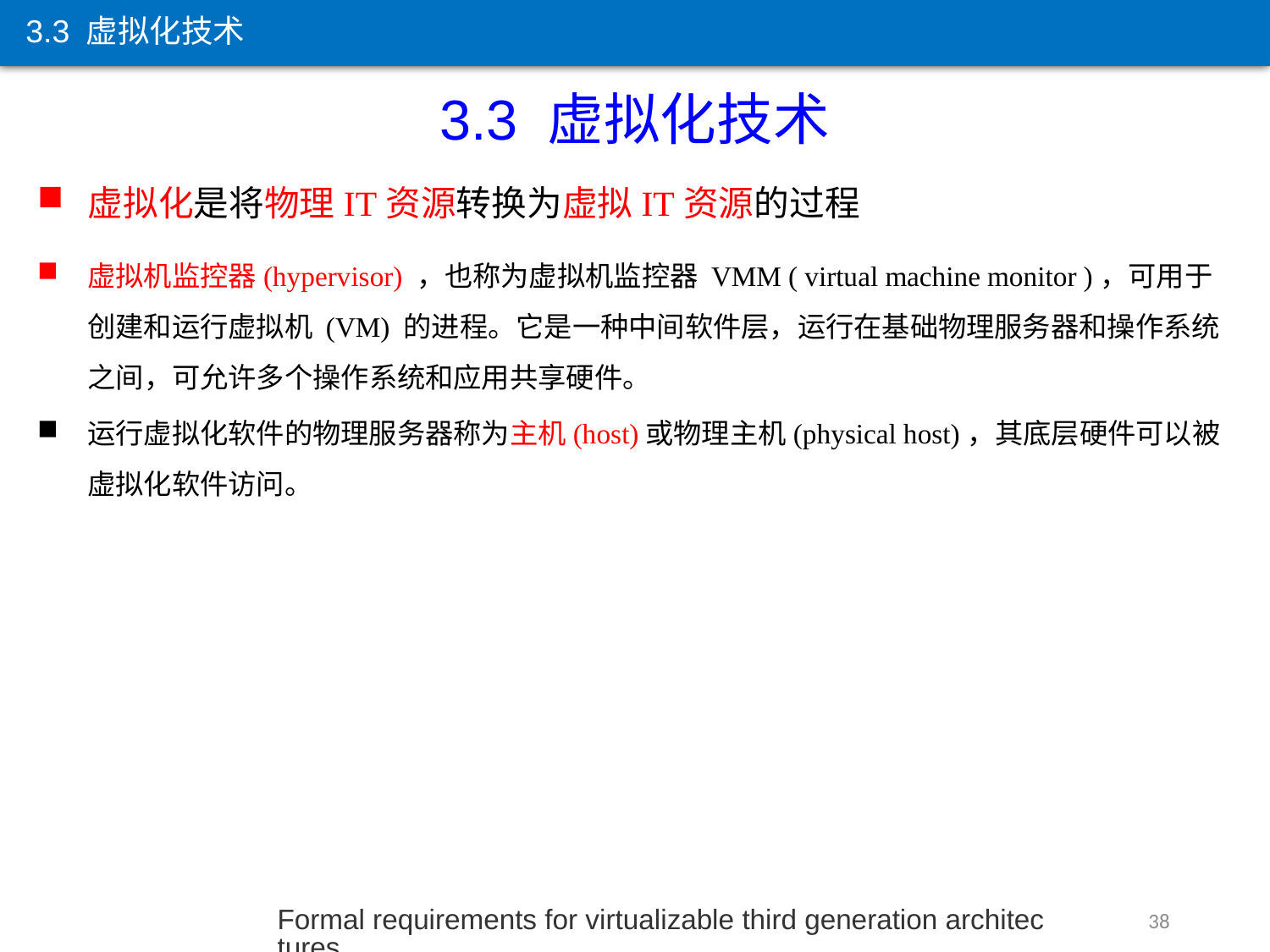

3.3 虚拟化技术
3.3 虚拟化技术
虚拟化是将物理IT资源转换为虚拟IT资源的过程
虚拟机监控器(hypervisor) ，也称为虚拟机监控器 VMM ( virtual machine monitor )，可用于创建和运行虚拟机 (VM) 的进程。它是一种中间软件层，运行在基础物理服务器和操作系统之间，可允许多个操作系统和应用共享硬件。
运行虚拟化软件的物理服务器称为主机(host)或物理主机(physical host)，其底层硬件可以被虚拟化软件访问。
Formal requirements for virtualizable third generation architectures
38